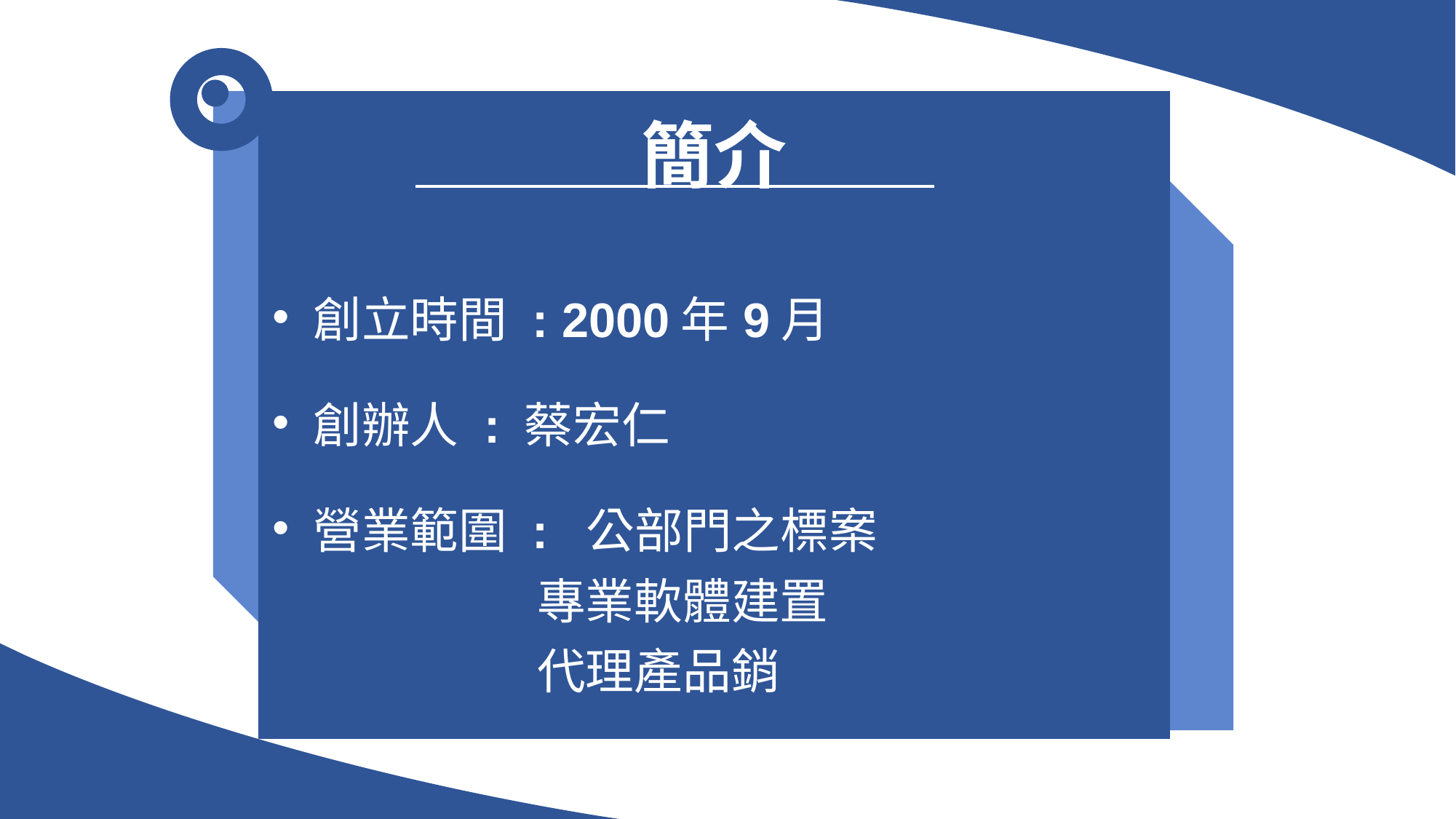

| 簡介 |
| --- |
| 創立時間 : 2000年9月 創辦人 : 蔡宏仁 營業範圍 : 公部門之標案 專業軟體建置 代理產品銷 |